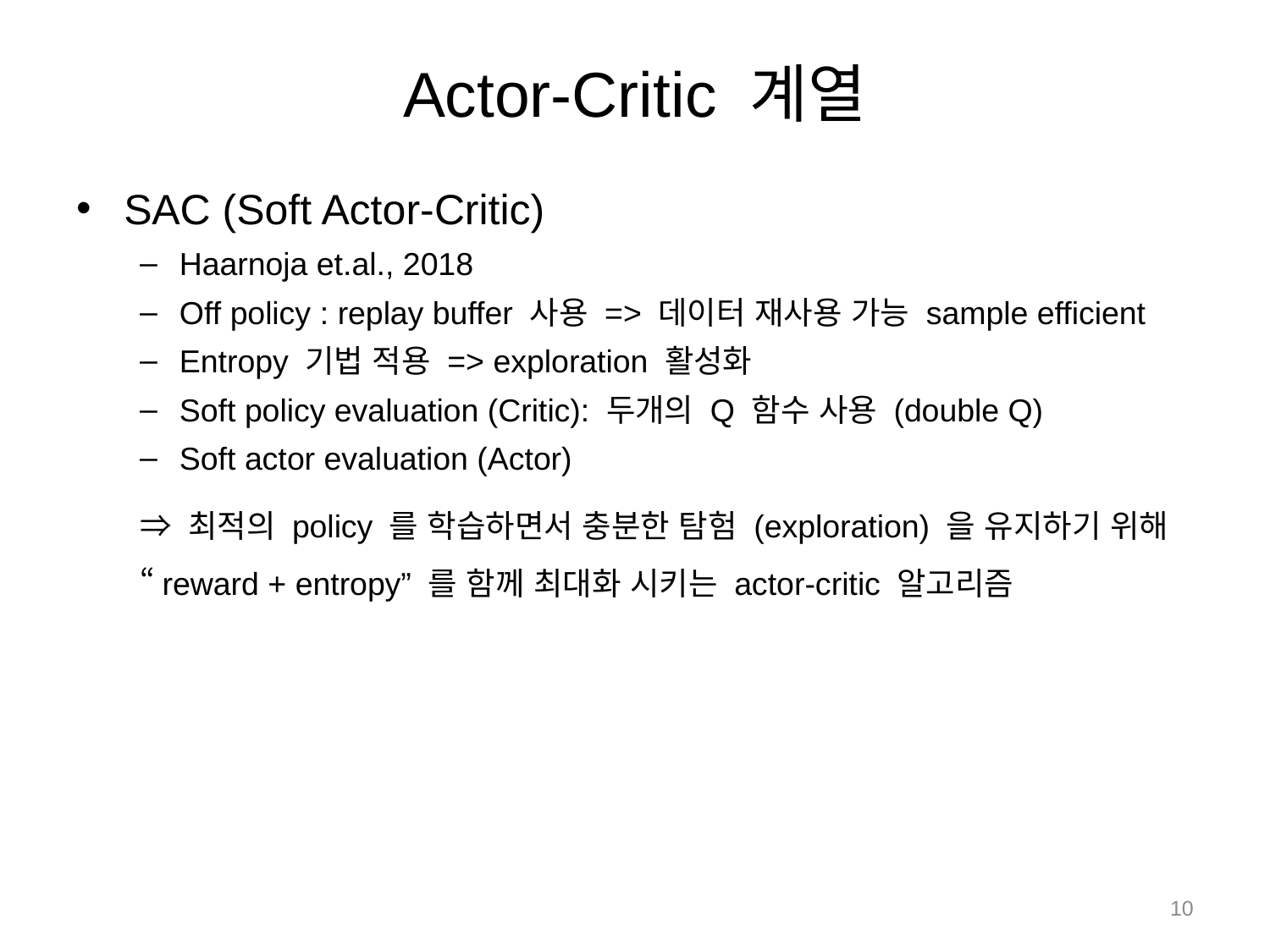

# Actor-Critic 계열
SAC (Soft Actor-Critic)
Haarnoja et.al., 2018
Off policy : replay buffer 사용 => 데이터 재사용 가능 sample efficient
Entropy 기법 적용 => exploration 활성화
Soft policy evaluation (Critic): 두개의 Q 함수 사용 (double Q)
Soft actor evaluation (Actor)
⇒ 최적의 policy 를 학습하면서 충분한 탐험 (exploration) 을 유지하기 위해 “reward + entropy” 를 함께 최대화 시키는 actor-critic 알고리즘

10